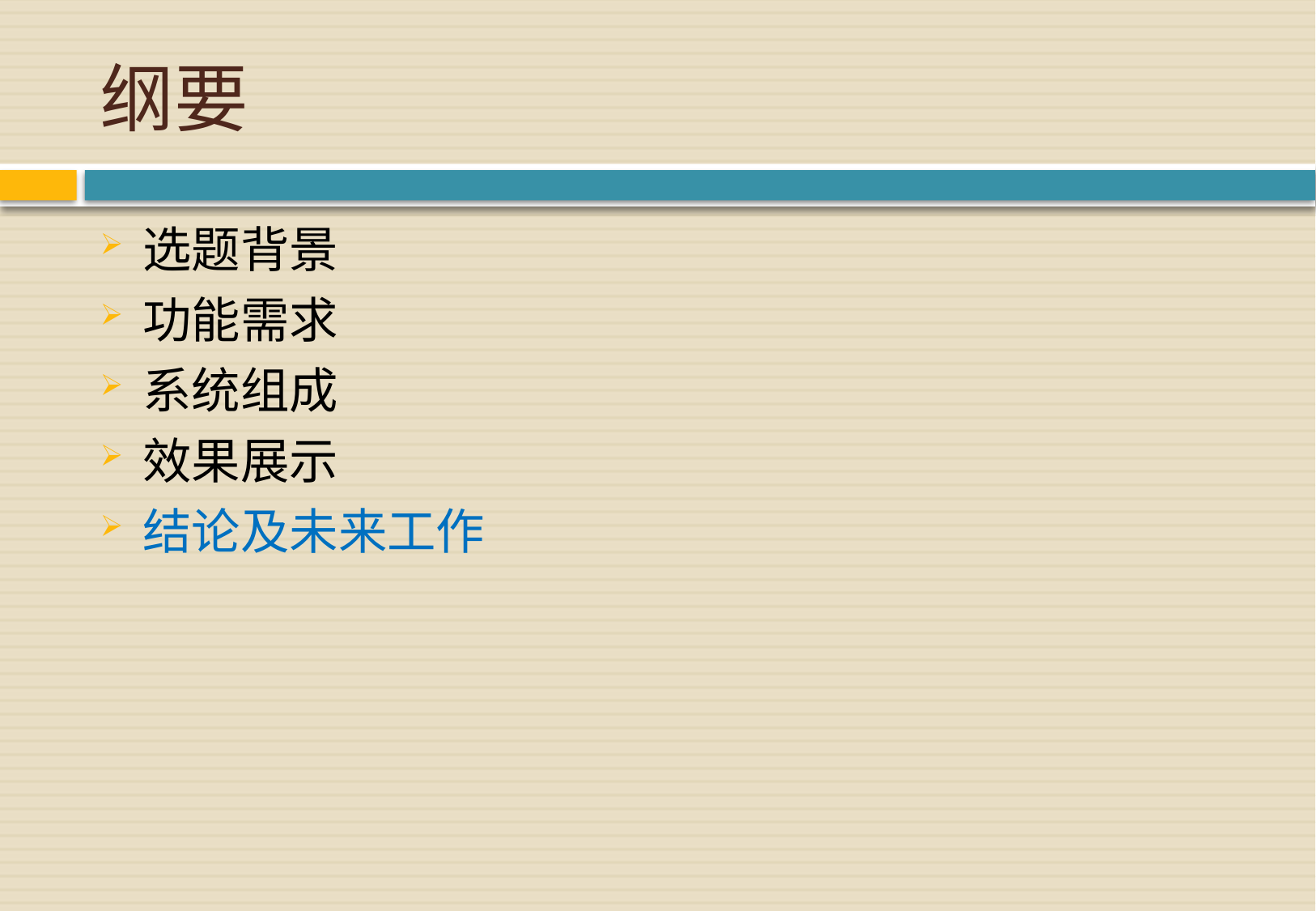

# 纲要
选题背景
功能需求
系统组成
效果展示
结论及未来工作